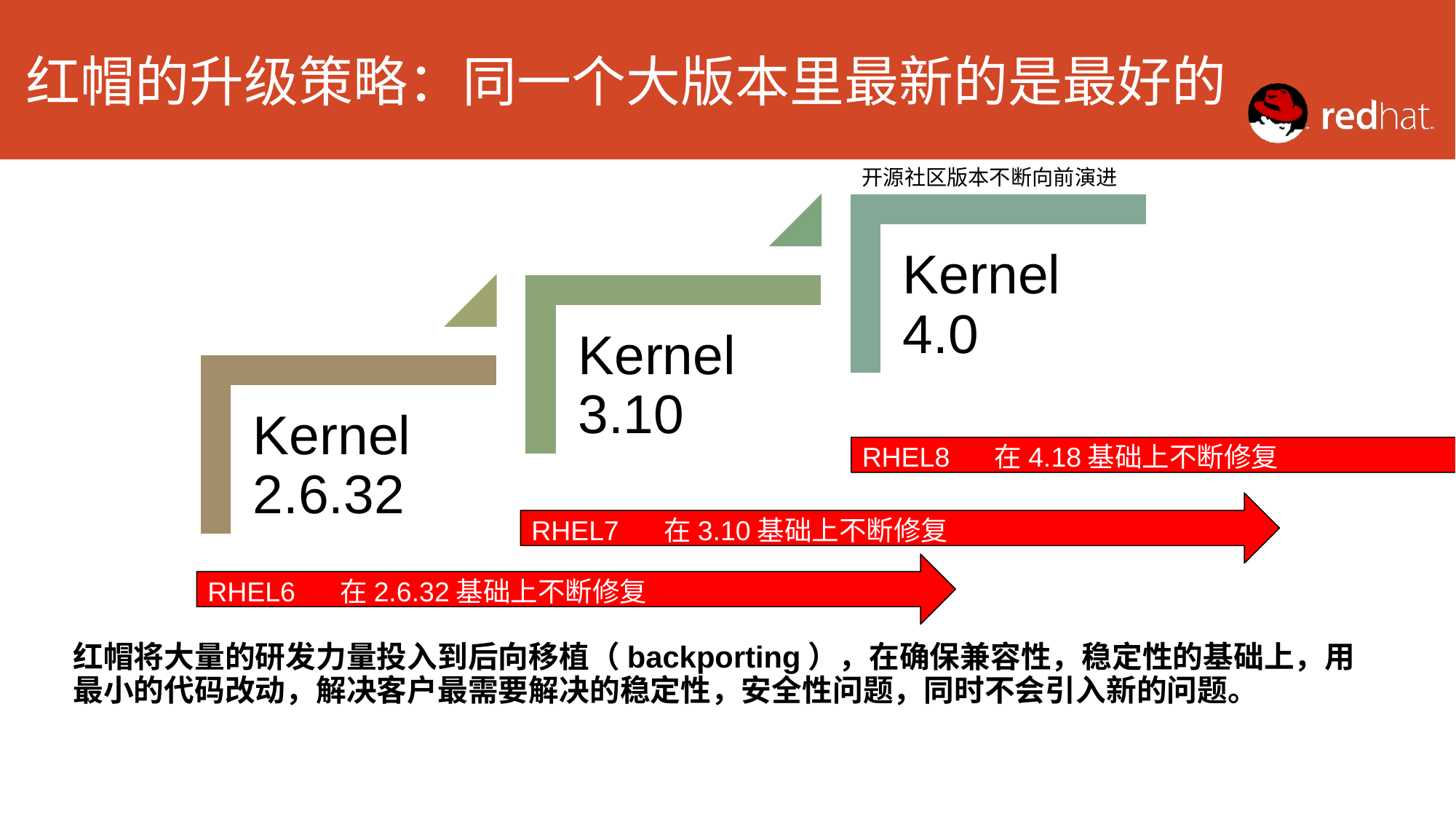

# 红帽的升级策略：同一个大版本里最新的是最好的
开源社区版本不断向前演进

Kernel 4.0

Kernel 3.10
Kernel 2.6.32
RHEL8     在4.18基础上不断修复
RHEL7     在3.10基础上不断修复
RHEL6     在2.6.32基础上不断修复
红帽将大量的研发力量投入到后向移植（backporting），在确保兼容性，稳定性的基础上，用最小的代码改动，解决客户最需要解决的稳定性，安全性问题，同时不会引入新的问题。
9